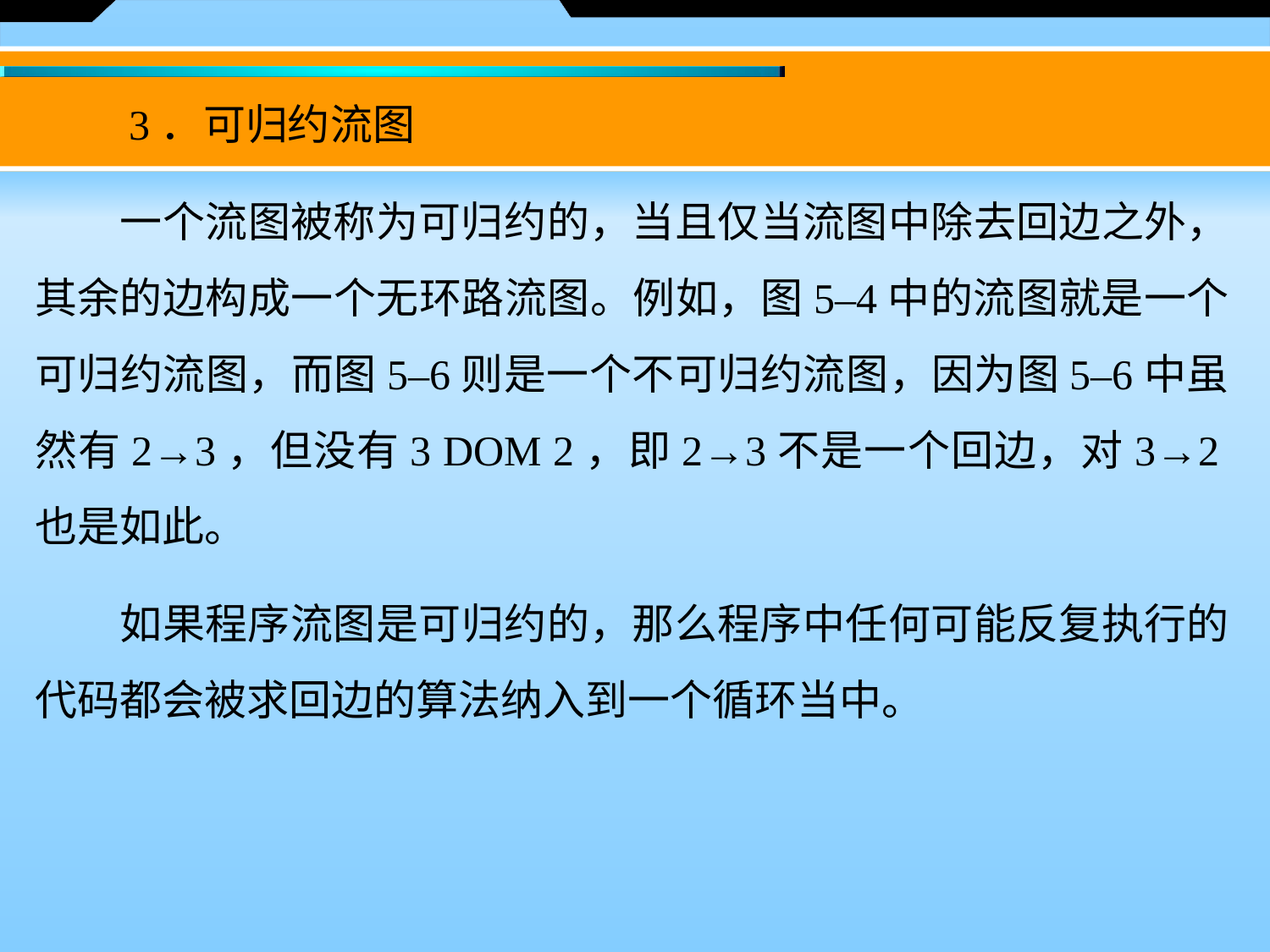

3．可归约流图
　　一个流图被称为可归约的，当且仅当流图中除去回边之外，其余的边构成一个无环路流图。例如，图5–4中的流图就是一个可归约流图，而图5–6则是一个不可归约流图，因为图5–6中虽然有2→3，但没有3 DOM 2，即2→3不是一个回边，对3→2也是如此。
　　如果程序流图是可归约的，那么程序中任何可能反复执行的代码都会被求回边的算法纳入到一个循环当中。